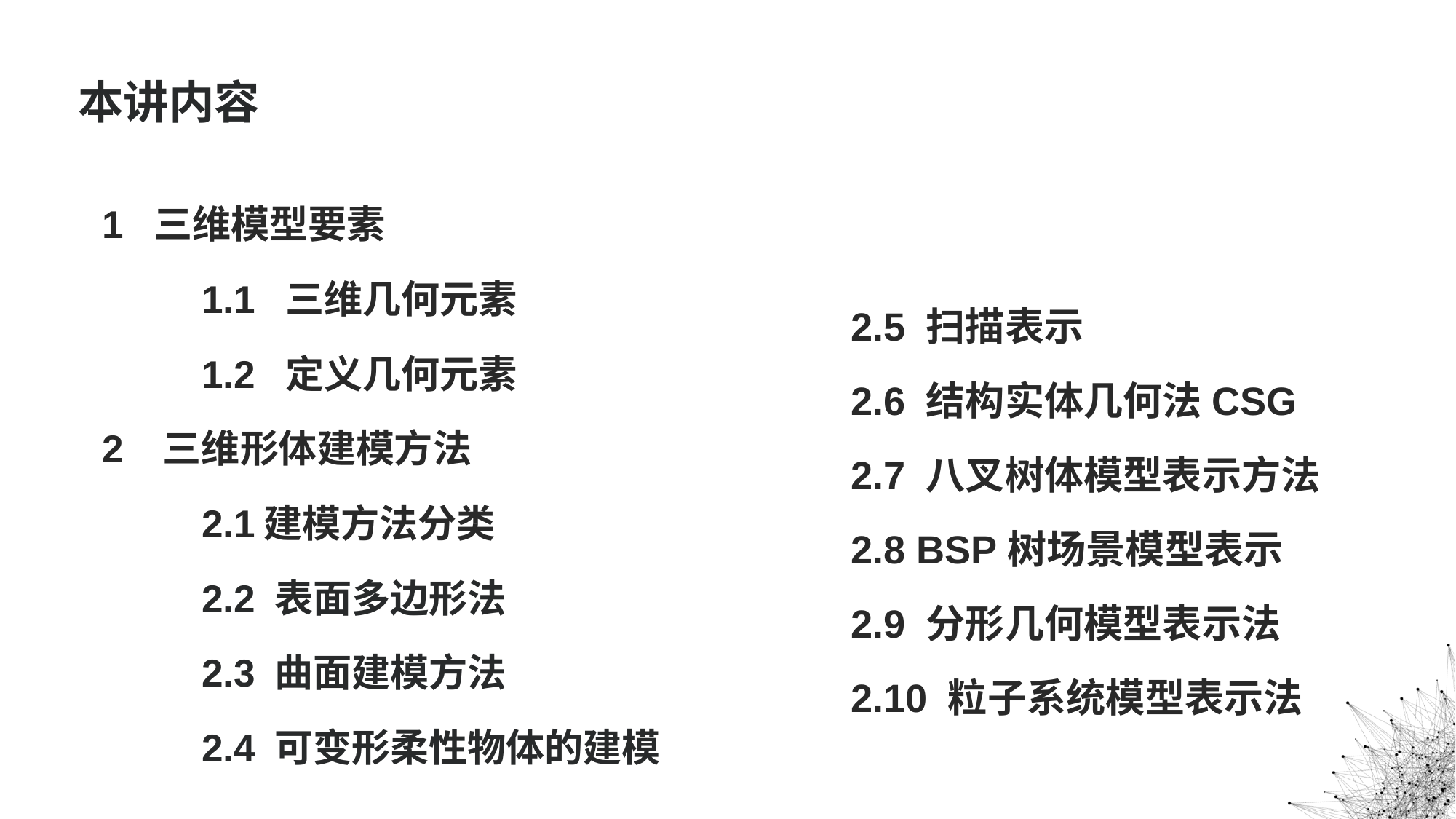

# 本讲内容
1  三维模型要素
	1.1  三维几何元素
	1.2  定义几何元素
三维形体建模方法
	2.1建模方法分类
	2.2 表面多边形法
	2.3 曲面建模方法
	2.4 可变形柔性物体的建模

2.5 扫描表示
2.6 结构实体几何法CSG
2.7 八叉树体模型表示方法
2.8 BSP树场景模型表示
2.9 分形几何模型表示法
2.10 粒子系统模型表示法